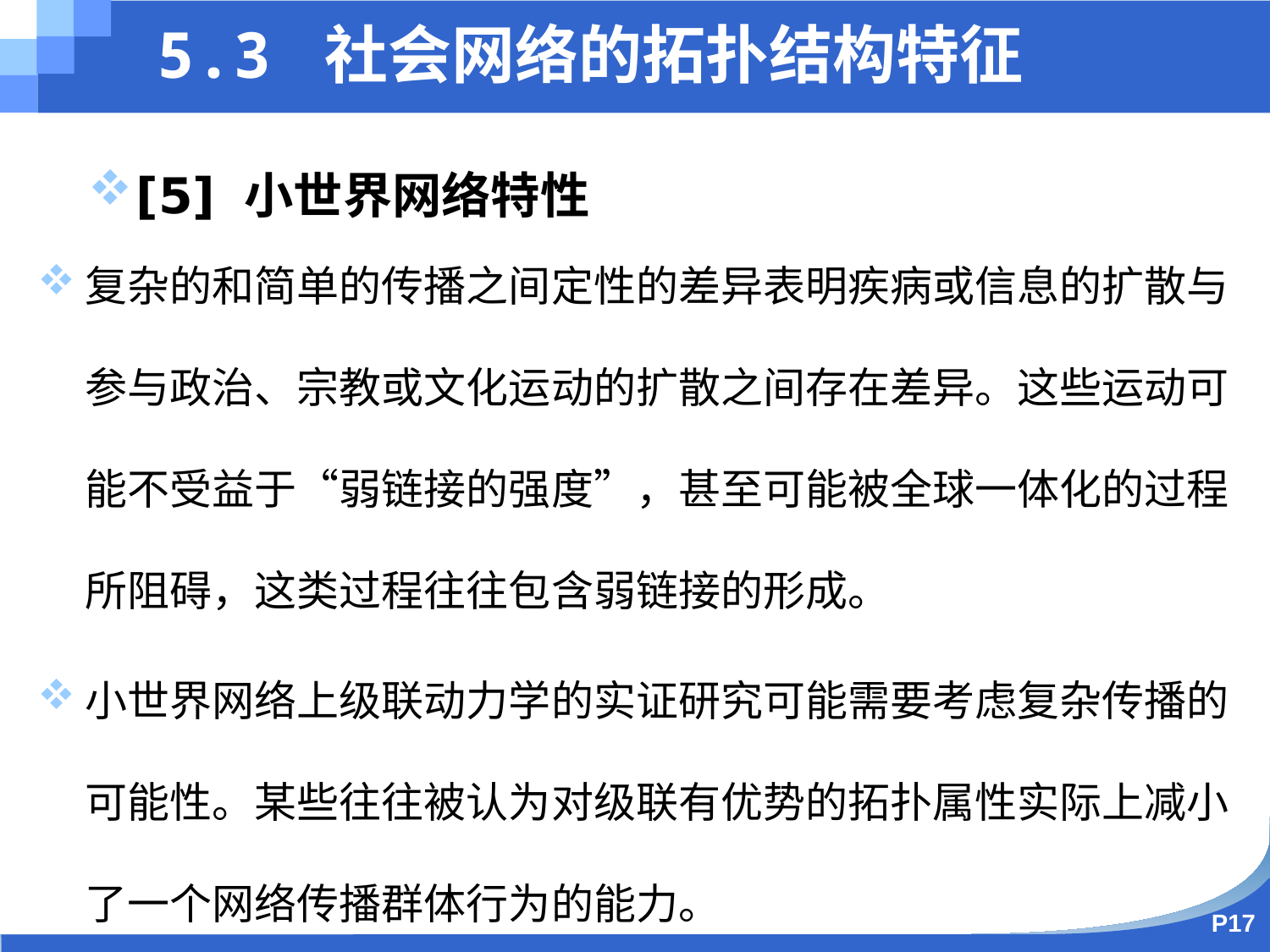

5.3 社会网络的拓扑结构特征
[5] 小世界网络特性
复杂的和简单的传播之间定性的差异表明疾病或信息的扩散与参与政治、宗教或文化运动的扩散之间存在差异。这些运动可能不受益于“弱链接的强度”，甚至可能被全球一体化的过程所阻碍，这类过程往往包含弱链接的形成。
小世界网络上级联动力学的实证研究可能需要考虑复杂传播的可能性。某些往往被认为对级联有优势的拓扑属性实际上减小了一个网络传播群体行为的能力。
P17